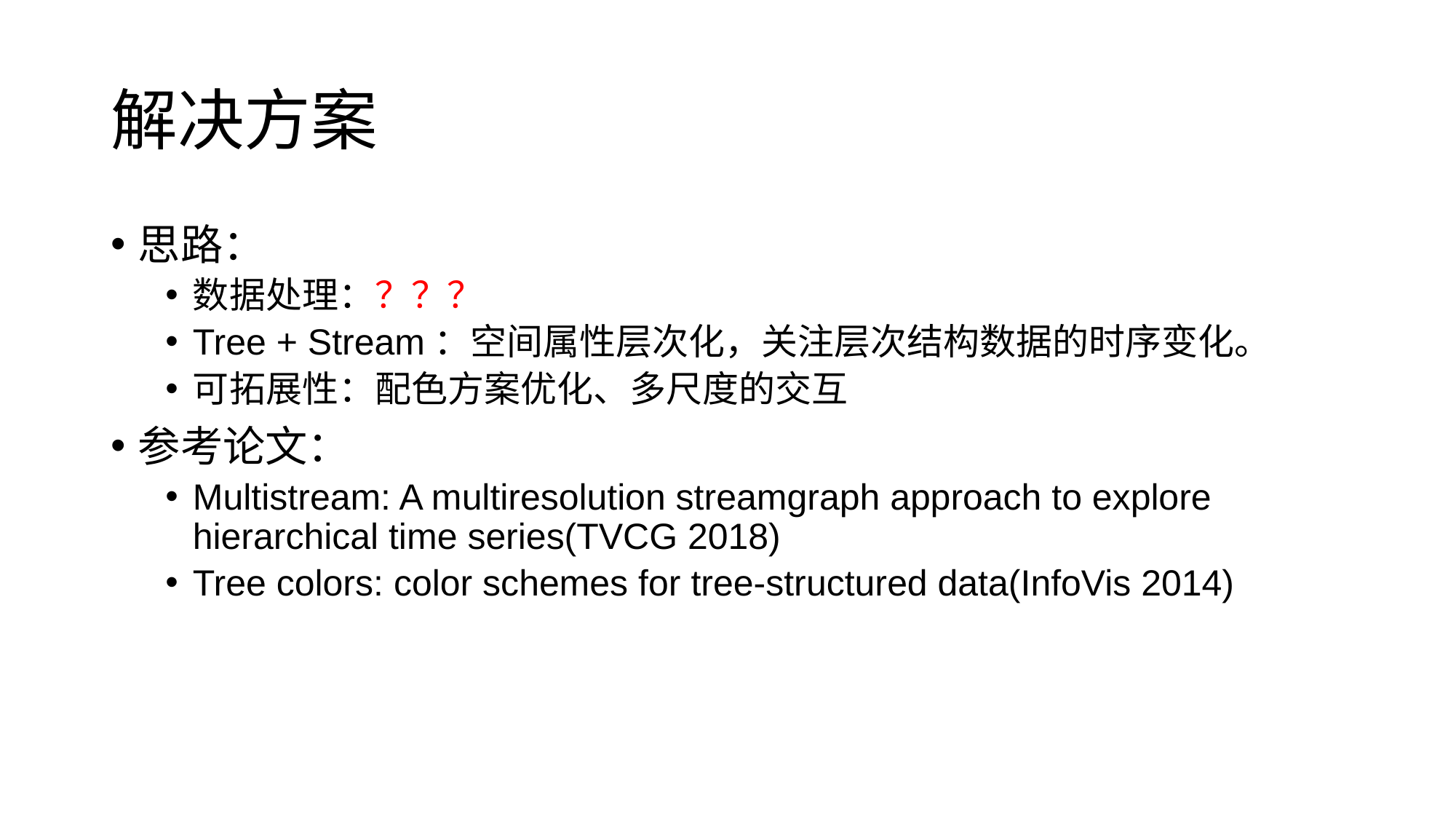

# 解决方案
思路：
数据处理：？？？
Tree + Stream：空间属性层次化，关注层次结构数据的时序变化。
可拓展性：配色方案优化、多尺度的交互
参考论文：
Multistream: A multiresolution streamgraph approach to explore hierarchical time series(TVCG 2018)
Tree colors: color schemes for tree-structured data(InfoVis 2014)